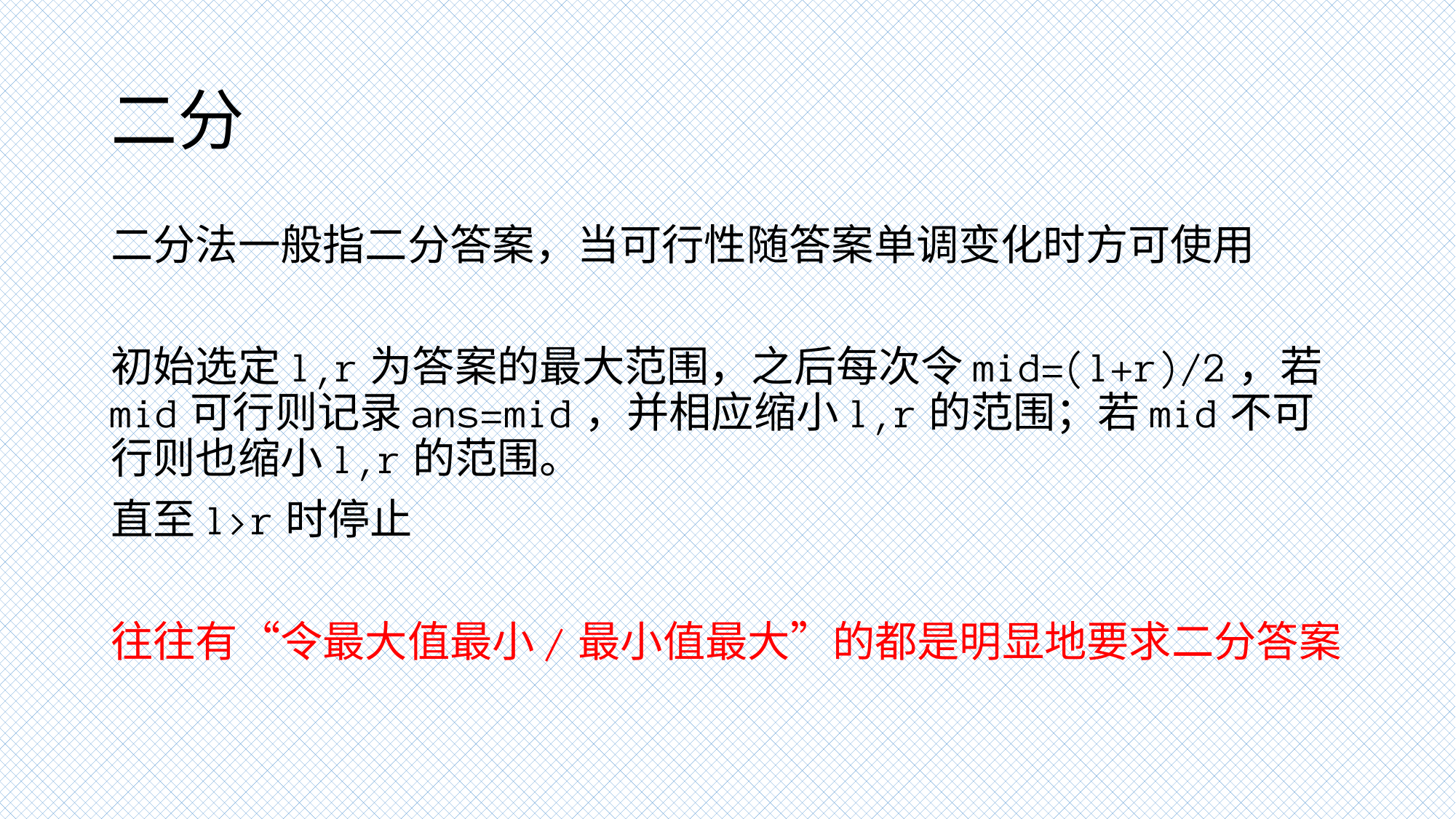

# 二分
二分法一般指二分答案，当可行性随答案单调变化时方可使用

初始选定l,r为答案的最大范围，之后每次令mid=(l+r)/2，若mid可行则记录ans=mid，并相应缩小l,r的范围；若mid不可行则也缩小l,r的范围。
直至l>r时停止

往往有“令最大值最小/最小值最大”的都是明显地要求二分答案